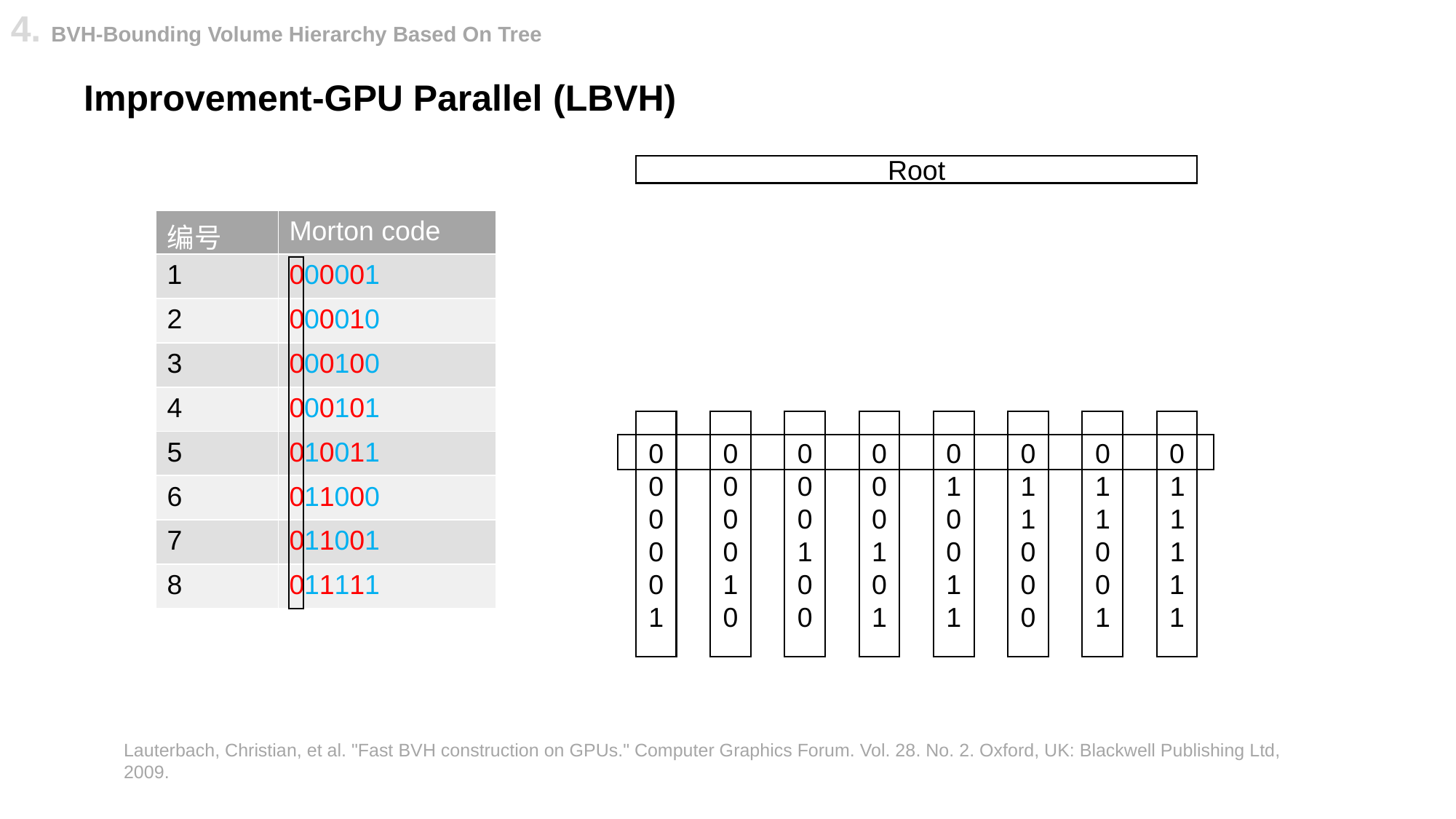

4. BVH-Bounding Volume Hierarchy Based On Tree

Improvement-GPU Parallel (LBVH)
Root
| 编号 | Morton code |
| --- | --- |
| 1 | 000001 |
| 2 | 000010 |
| 3 | 000100 |
| 4 | 000101 |
| 5 | 010011 |
| 6 | 011000 |
| 7 | 011001 |
| 8 | 011111 |

0
0
0
0
0
1
0
0
0
0
1
0
0
0
01
0
0
0
0
0
1
0
1
0
1
0
0
1
1
0
1
1
0
0
0
0
1
1
0
0
1
0
1111
1

Lauterbach, Christian, et al. "Fast BVH construction on GPUs." Computer Graphics Forum. Vol. 28. No. 2. Oxford, UK: Blackwell Publishing Ltd, 2009.